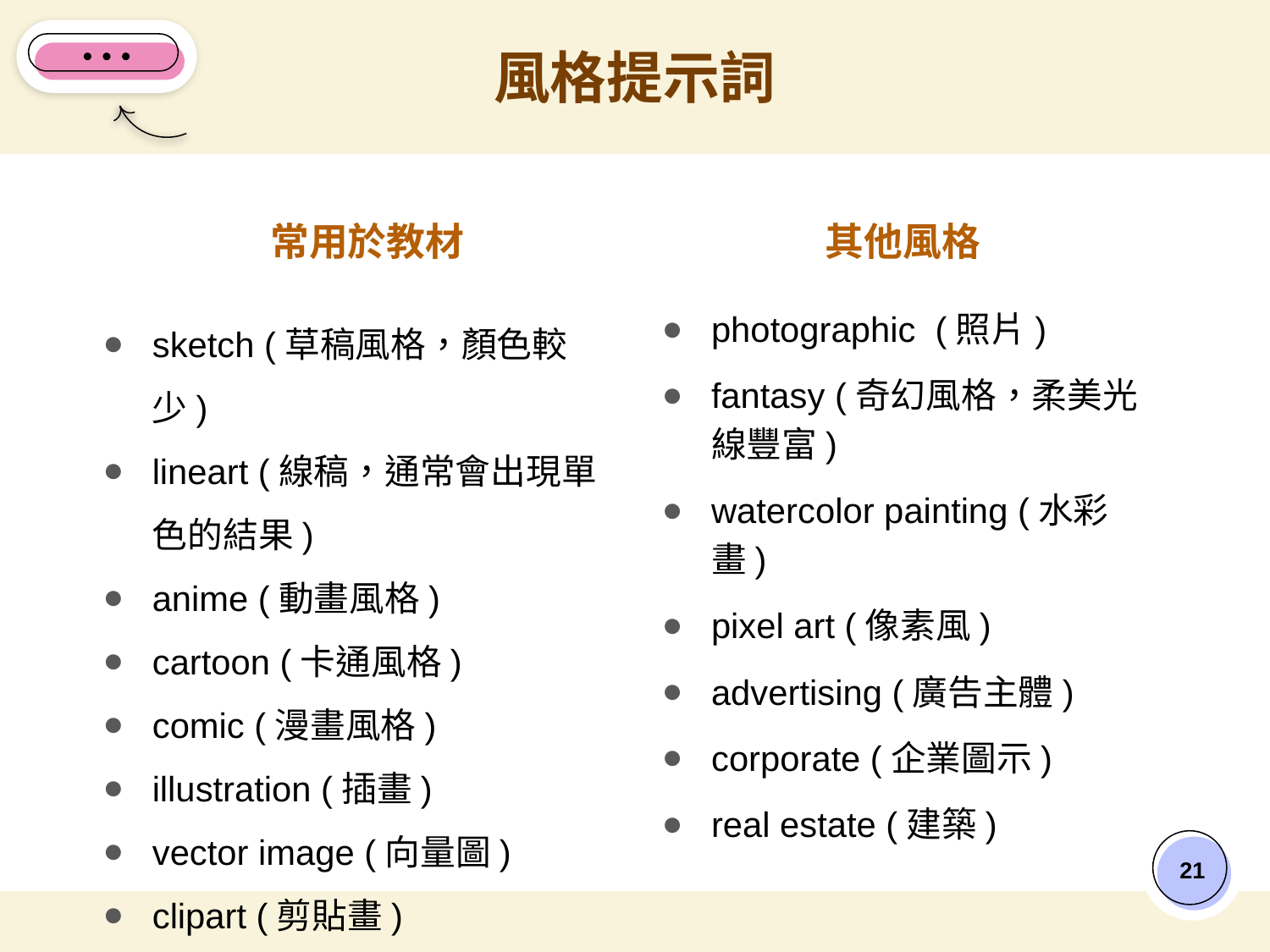

# 風格提示詞
常用於教材
其他風格
sketch (草稿風格，顏色較少)
lineart (線稿，通常會出現單色的結果)
anime (動畫風格)
cartoon (卡通風格)
comic (漫畫風格)
illustration (插畫)
vector image (向量圖)
clipart (剪貼畫)
photographic  (照片)
fantasy (奇幻風格，柔美光線豐富)
watercolor painting (水彩畫)
pixel art (像素風)
advertising (廣告主體)
corporate (企業圖示)
real estate (建築)
21